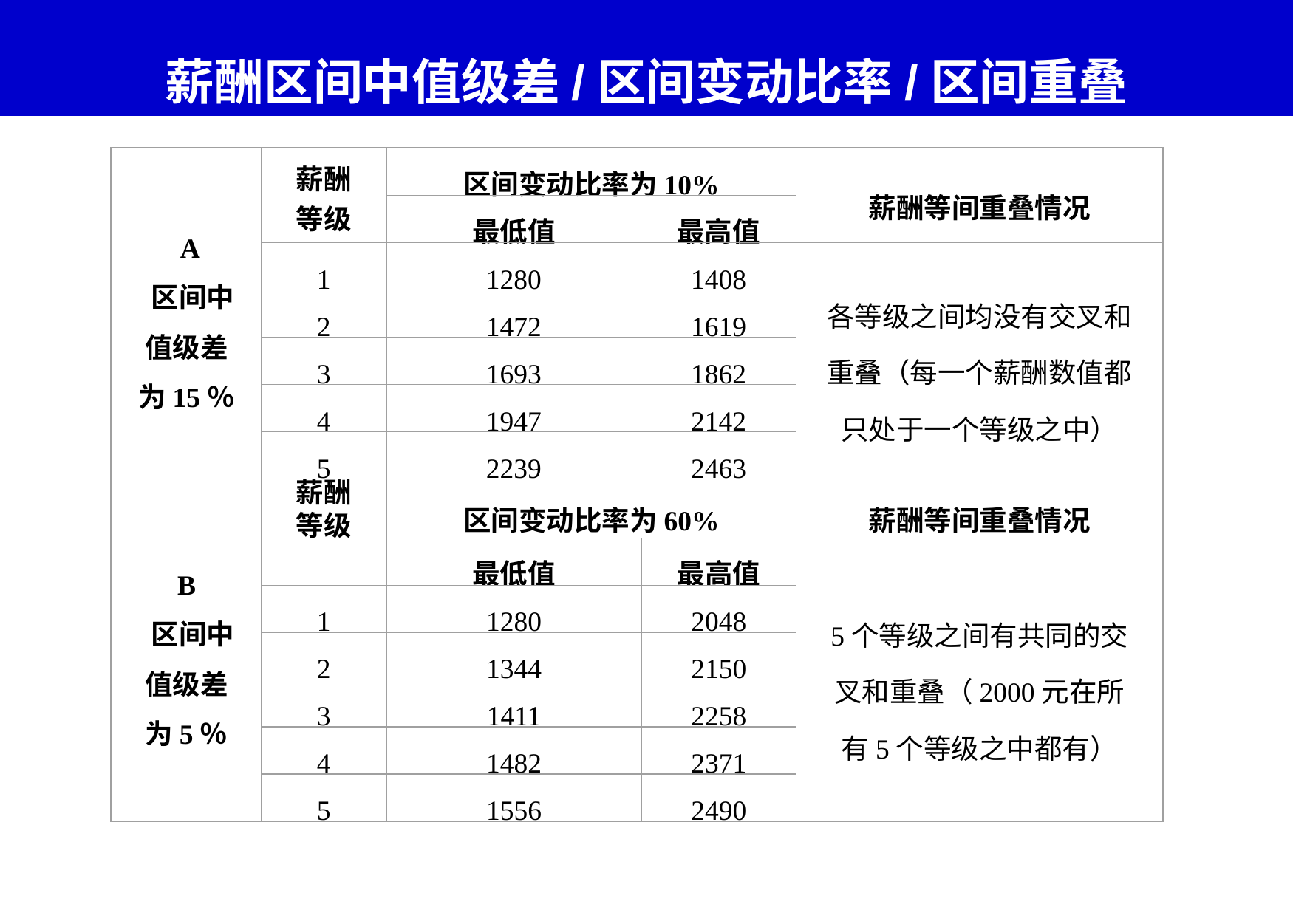

# 薪酬区间中值级差/区间变动比率/区间重叠

 A
 区间中值级差为15％

薪酬等级

区间变动比率为10%

薪酬等间重叠情况

最低值

最高值

1

1280

1408

各等级之间均没有交叉和重叠（每一个薪酬数值都只处于一个等级之中）

2

1472

1619

3

1693

1862

4

1947

2142

5

2239

2463

B
 区间中值级差为5％

薪酬等级

区间变动比率为60%

薪酬等间重叠情况

最低值

最高值

5个等级之间有共同的交叉和重叠（2000元在所有5个等级之中都有）

1

1280

2048

2

1344

2150

3

1411

2258

4

1482

2371

5

1556

2490